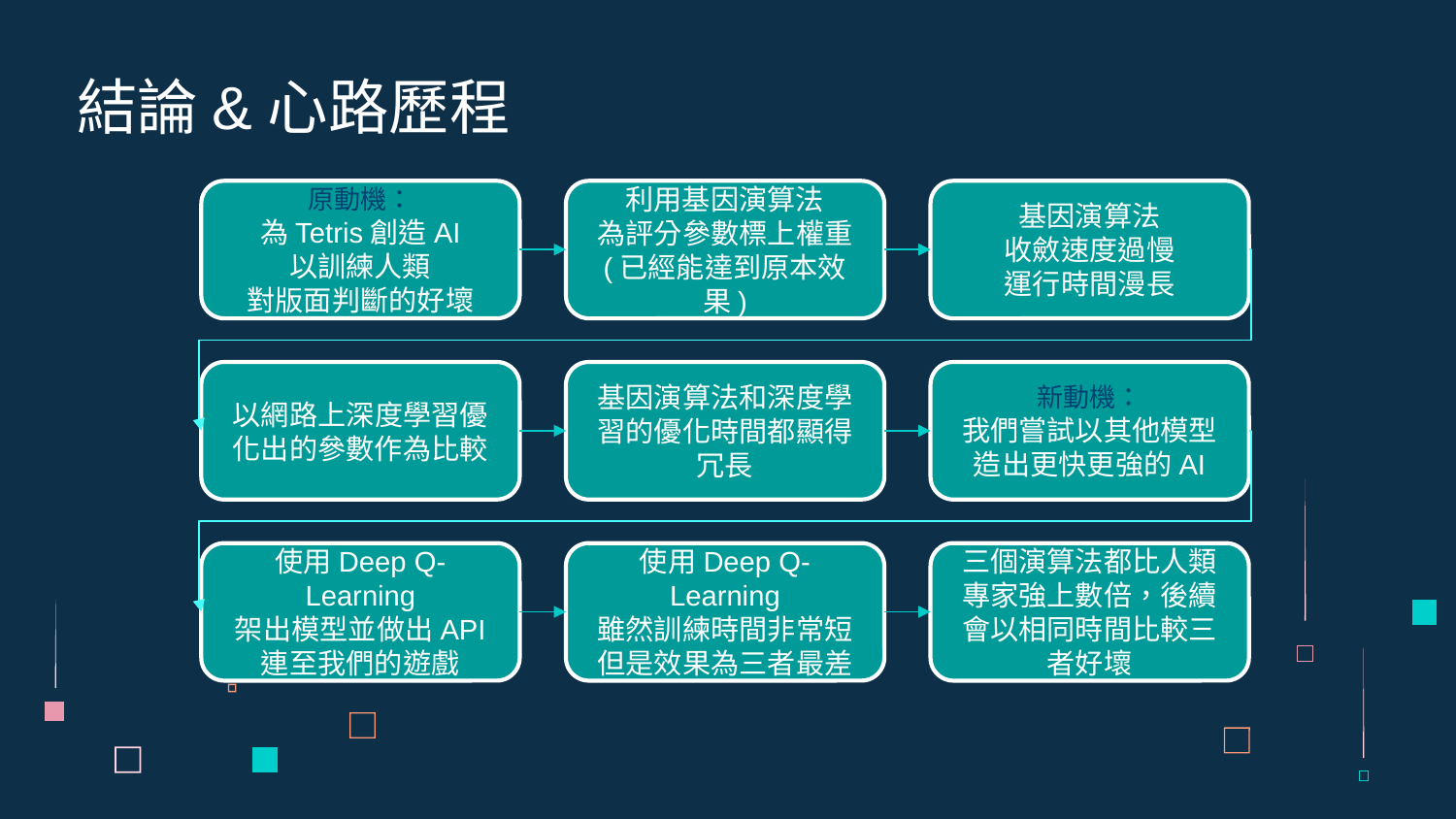

# 結論&心路歷程
原動機：
為Tetris創造AI
以訓練人類
對版面判斷的好壞
利用基因演算法
為評分參數標上權重
(已經能達到原本效果)
基因演算法
收斂速度過慢
運行時間漫長
以網路上深度學習優化出的參數作為比較
基因演算法和深度學習的優化時間都顯得冗長
新動機：
我們嘗試以其他模型
造出更快更強的AI
使用Deep Q-Learning
架出模型並做出API
連至我們的遊戲
使用Deep Q-Learning
雖然訓練時間非常短
但是效果為三者最差
三個演算法都比人類專家強上數倍，後續會以相同時間比較三者好壞